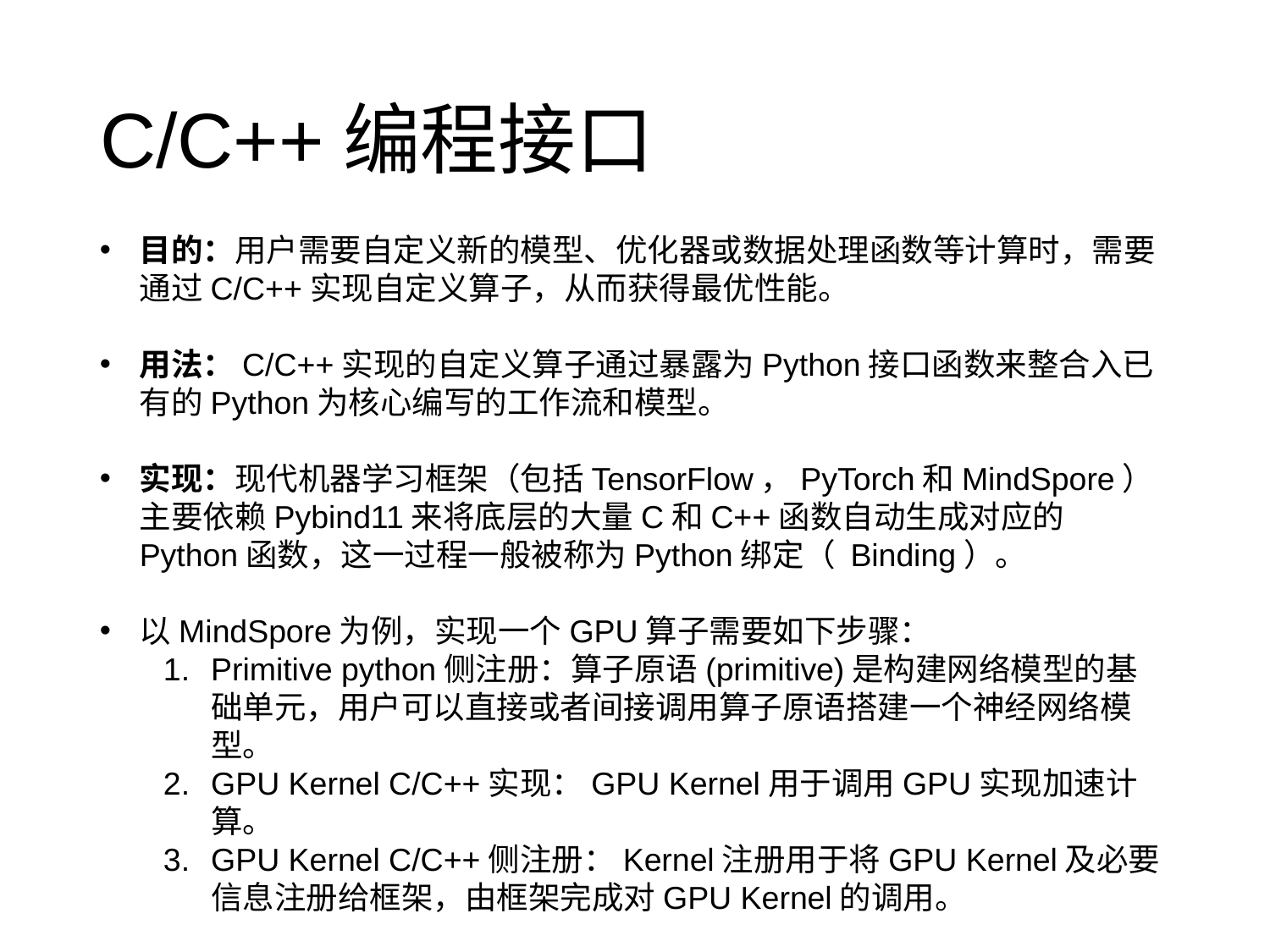

C/C++编程接口
目的：用户需要自定义新的模型、优化器或数据处理函数等计算时，需要通过C/C++实现自定义算子，从而获得最优性能。

用法：C/C++实现的自定义算子通过暴露为Python接口函数来整合入已有的Python为核心编写的工作流和模型。

实现：现代机器学习框架（包括TensorFlow，PyTorch和MindSpore）主要依赖Pybind11来将底层的大量C和C++函数自动生成对应的Python函数，这一过程一般被称为Python绑定（ Binding）。

以MindSpore为例，实现一个GPU算子需要如下步骤：
Primitive python侧注册：算子原语(primitive)是构建网络模型的基础单元，用户可以直接或者间接调用算子原语搭建一个神经网络模型。
GPU Kernel C/C++实现：GPU Kernel用于调用GPU实现加速计算。
GPU Kernel C/C++侧注册：Kernel注册用于将GPU Kernel及必要信息注册给框架，由框架完成对GPU Kernel的调用。